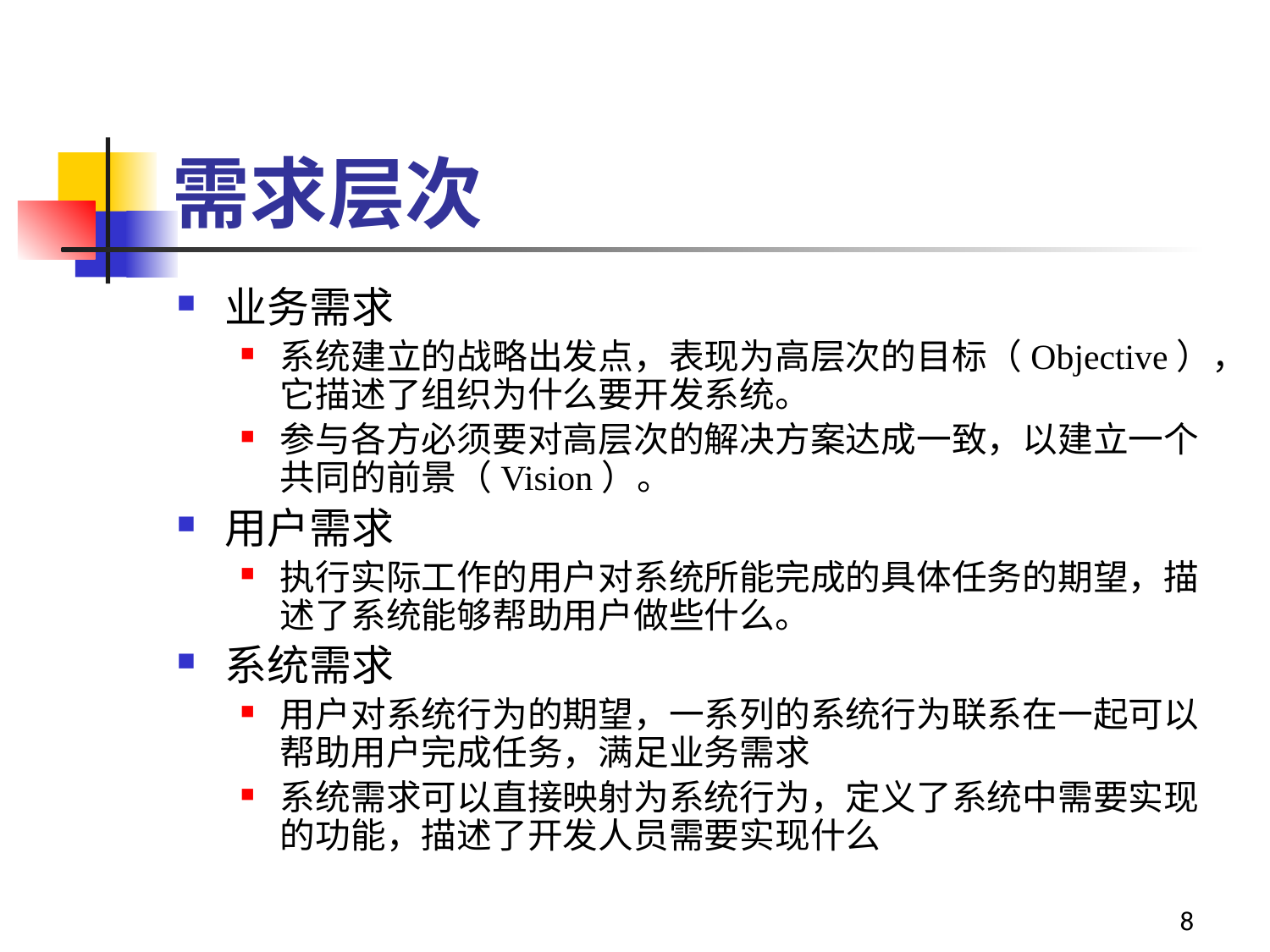

# 需求层次
业务需求
系统建立的战略出发点，表现为高层次的目标（Objective），它描述了组织为什么要开发系统。
参与各方必须要对高层次的解决方案达成一致，以建立一个共同的前景（Vision）。
用户需求
执行实际工作的用户对系统所能完成的具体任务的期望，描述了系统能够帮助用户做些什么。
系统需求
用户对系统行为的期望，一系列的系统行为联系在一起可以帮助用户完成任务，满足业务需求
系统需求可以直接映射为系统行为，定义了系统中需要实现的功能，描述了开发人员需要实现什么
8